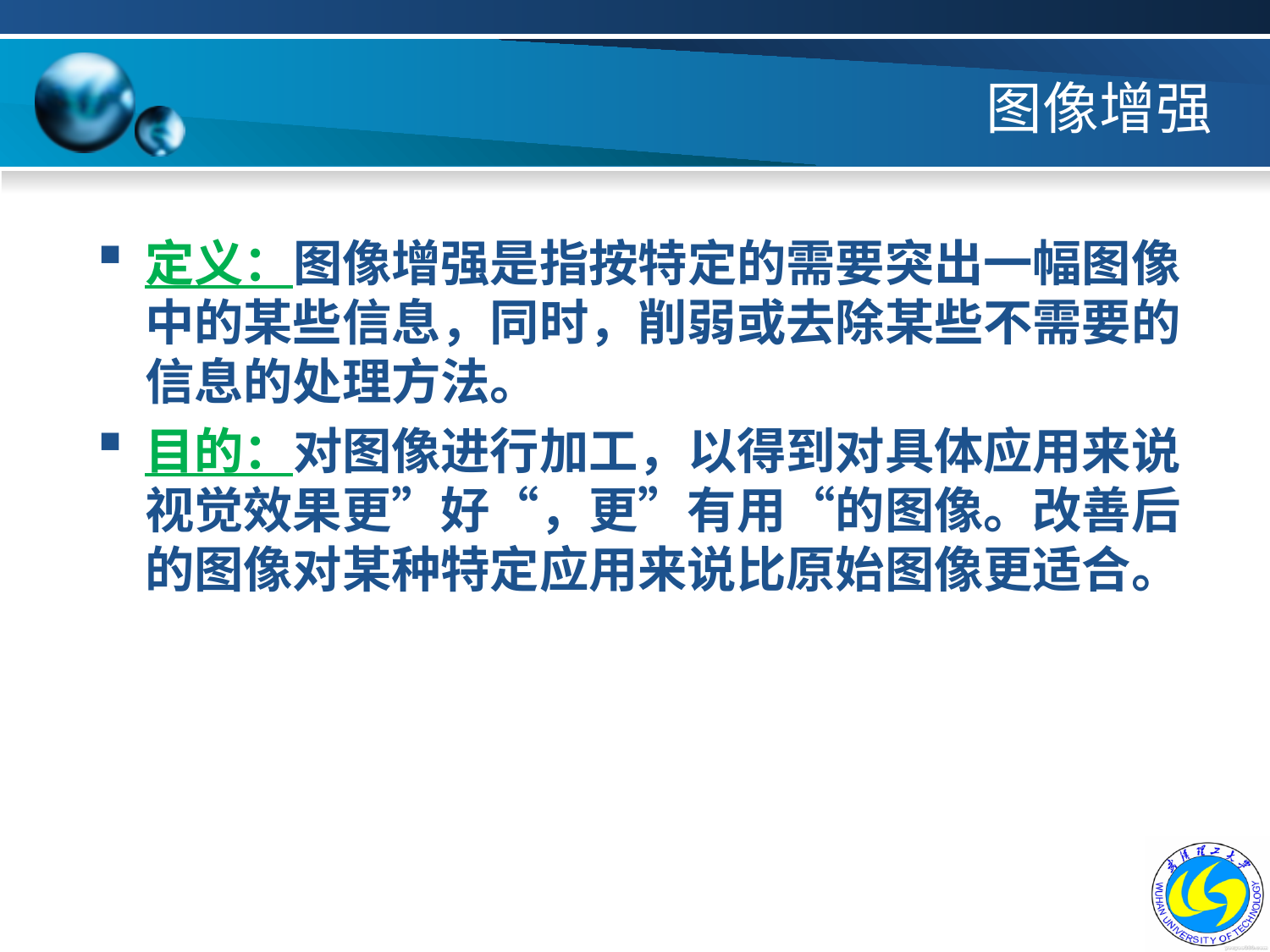

# 图像增强
定义：图像增强是指按特定的需要突出一幅图像中的某些信息，同时，削弱或去除某些不需要的信息的处理方法。
目的：对图像进行加工，以得到对具体应用来说视觉效果更”好“，更”有用“的图像。改善后的图像对某种特定应用来说比原始图像更适合。